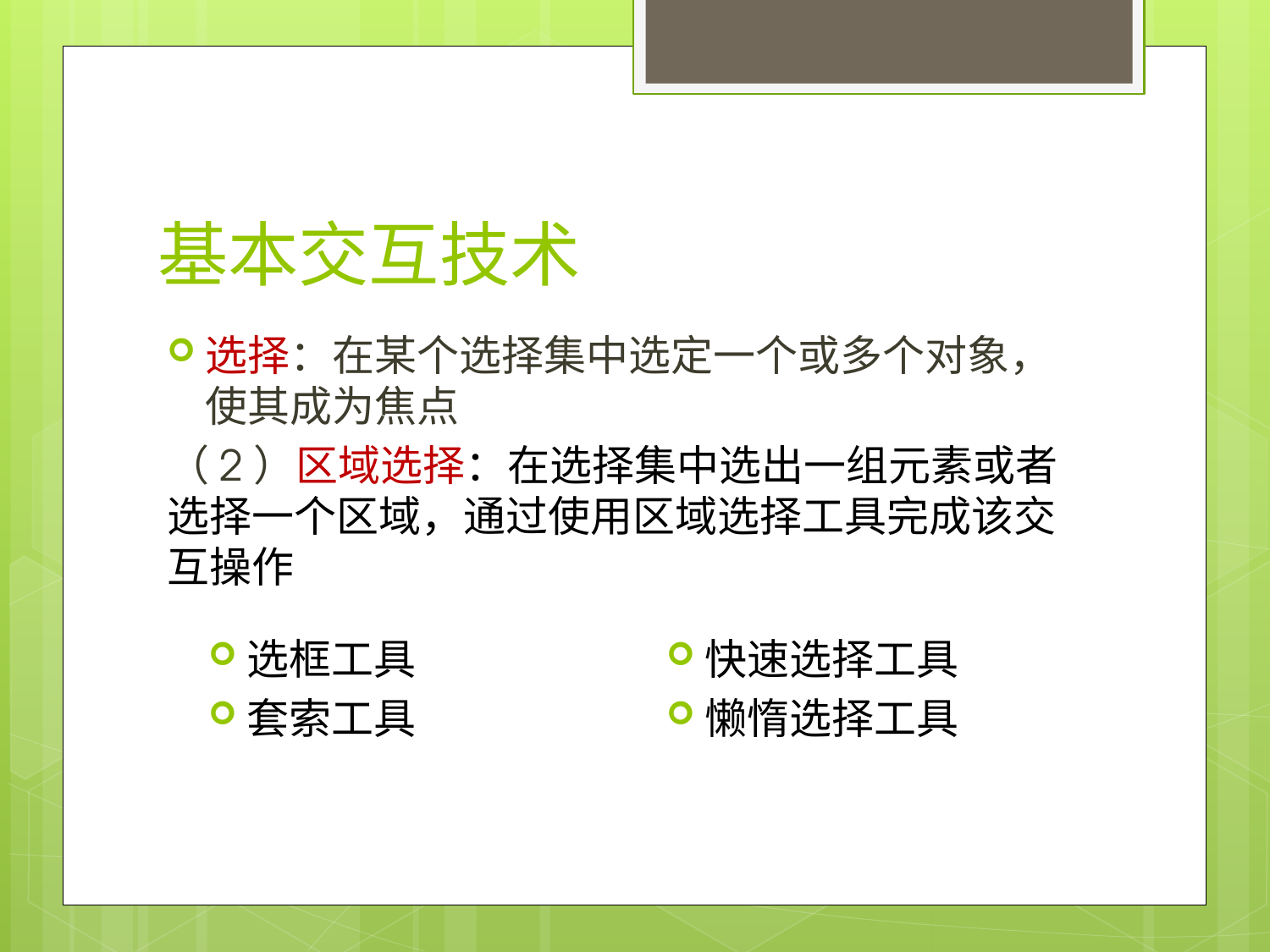

# 基本交互技术
选择：在某个选择集中选定一个或多个对象，使其成为焦点
（2）区域选择：在选择集中选出一组元素或者选择一个区域，通过使用区域选择工具完成该交互操作

选框工具
套索工具
快速选择工具
懒惰选择工具